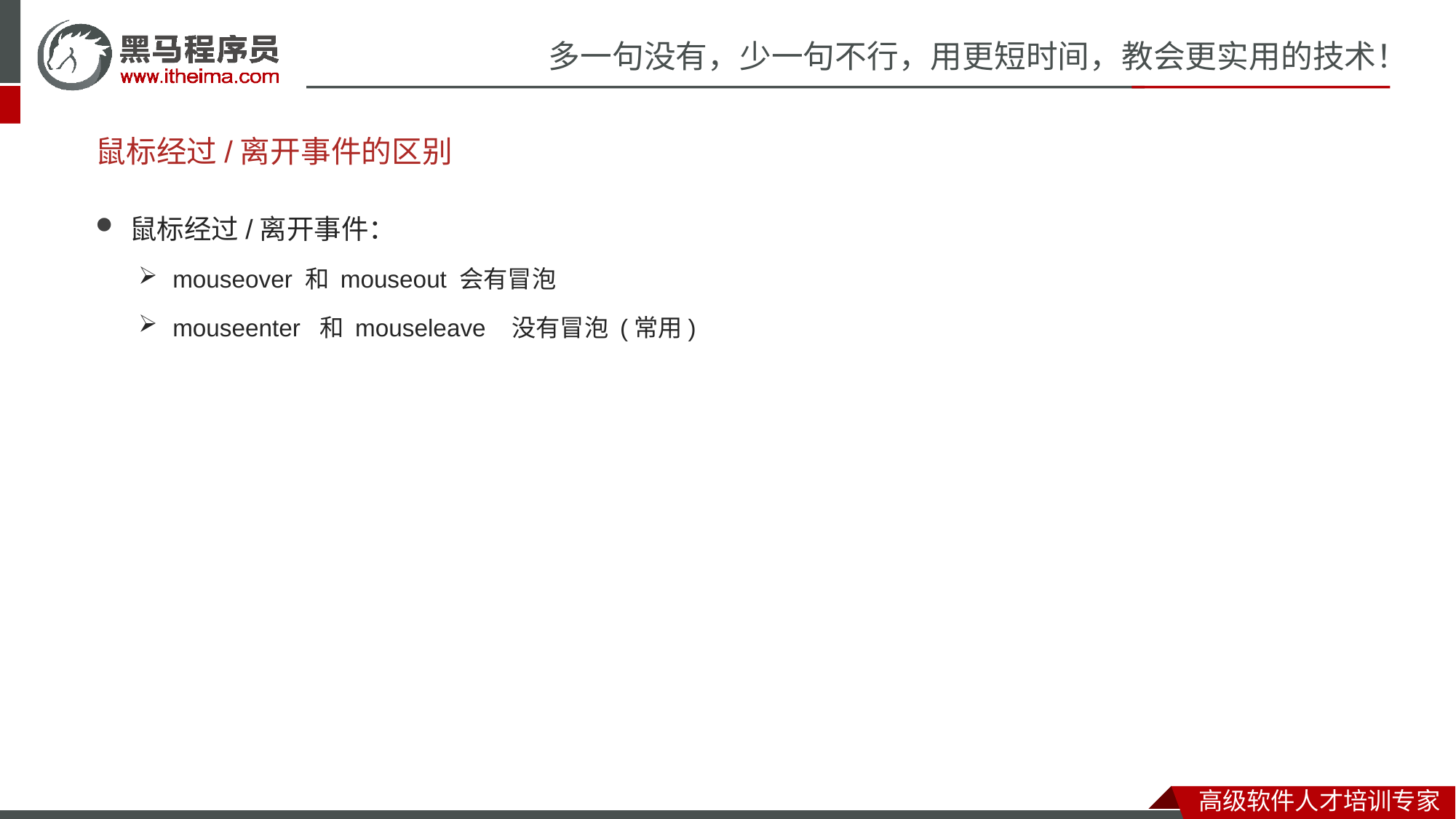

# 鼠标经过/离开事件的区别
鼠标经过/离开事件：
mouseover 和 mouseout 会有冒泡
mouseenter  和 mouseleave   没有冒泡 (常用)